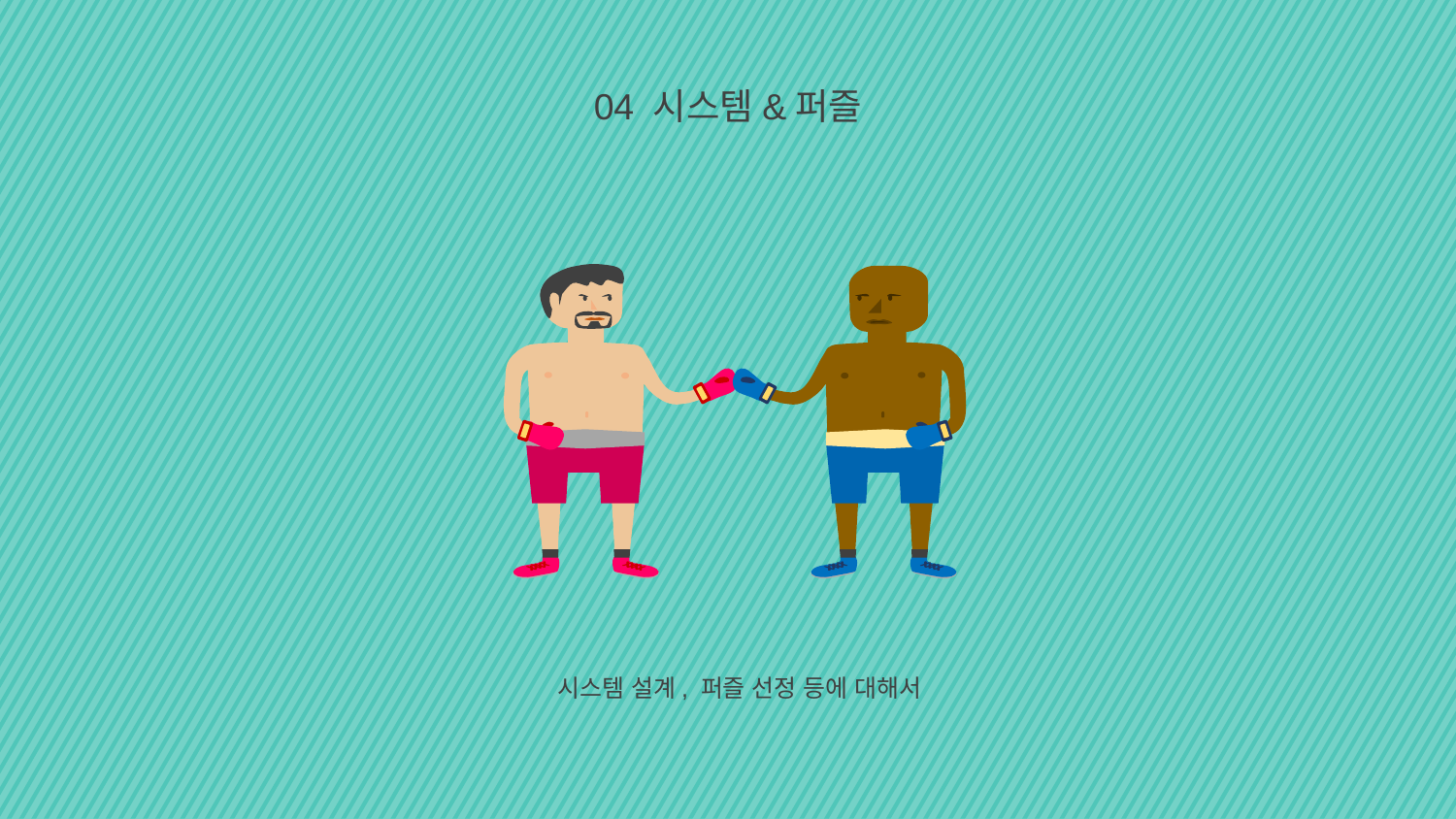

04 시스템&퍼즐

시스템 설계, 퍼즐 선정 등에 대해서